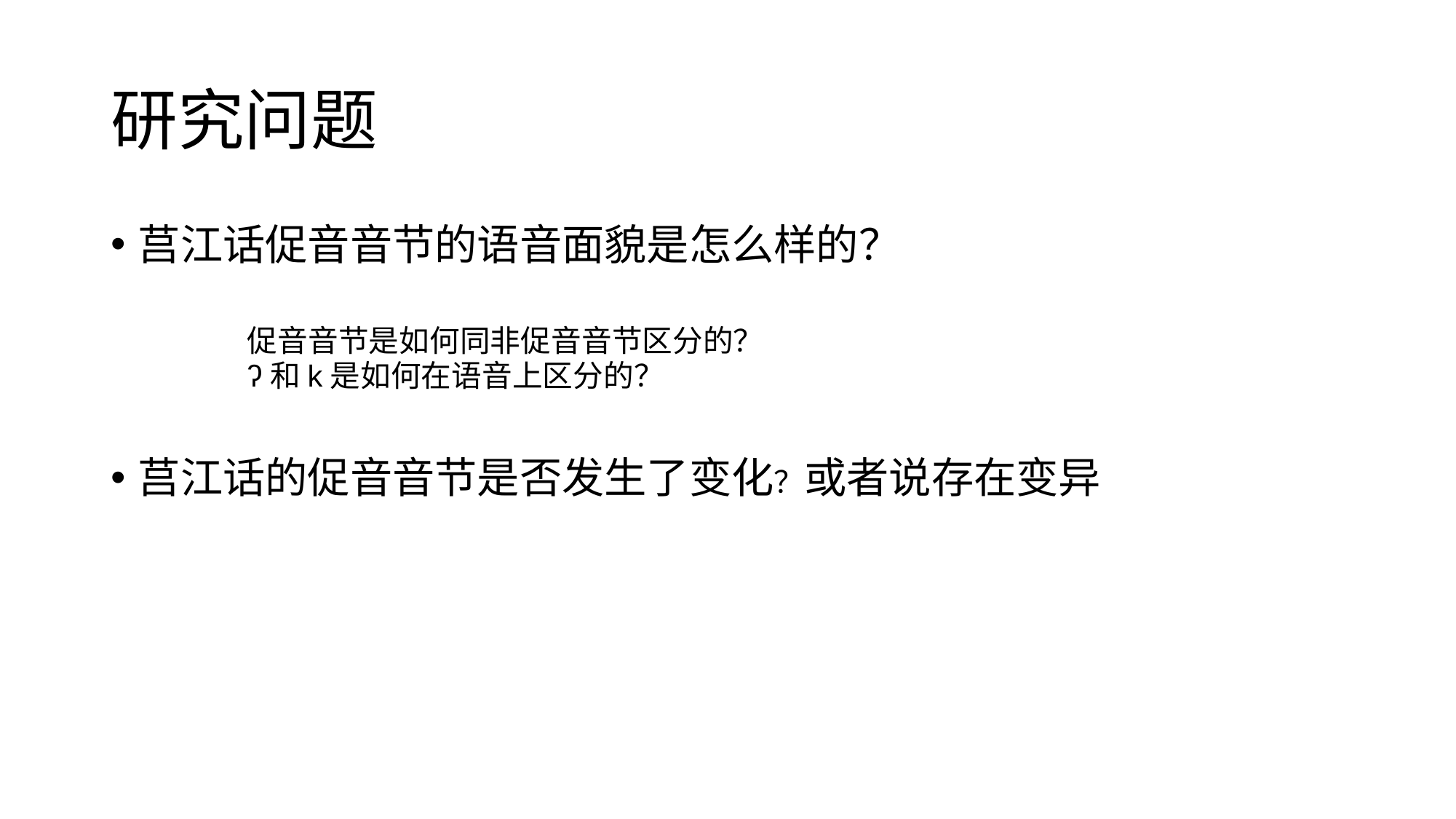

# 研究问题
莒江话促音音节的语音面貌是怎么样的？
	促音音节是如何同非促音音节区分的？
	ʔ和k是如何在语音上区分的？

莒江话的促音音节是否发生了变化？或者说存在变异